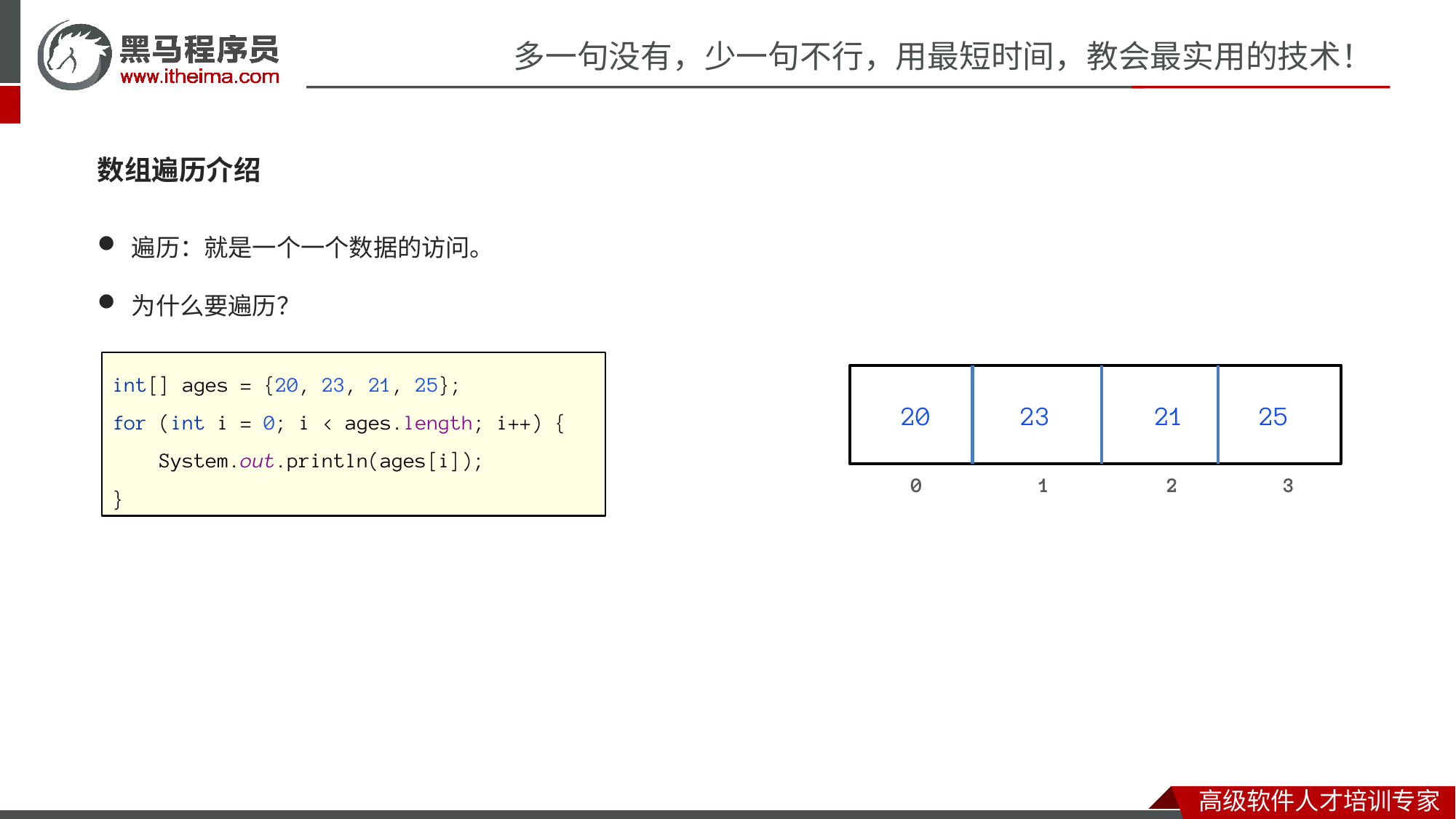

数组遍历介绍
遍历：就是一个一个数据的访问。
为什么要遍历？
int[] ages = {20, 23, 21, 25};
for (int i = 0; i < ages.length; i++) {
    System.out.println(ages[i]);
}
20      23       21     25
   0          1          2         3